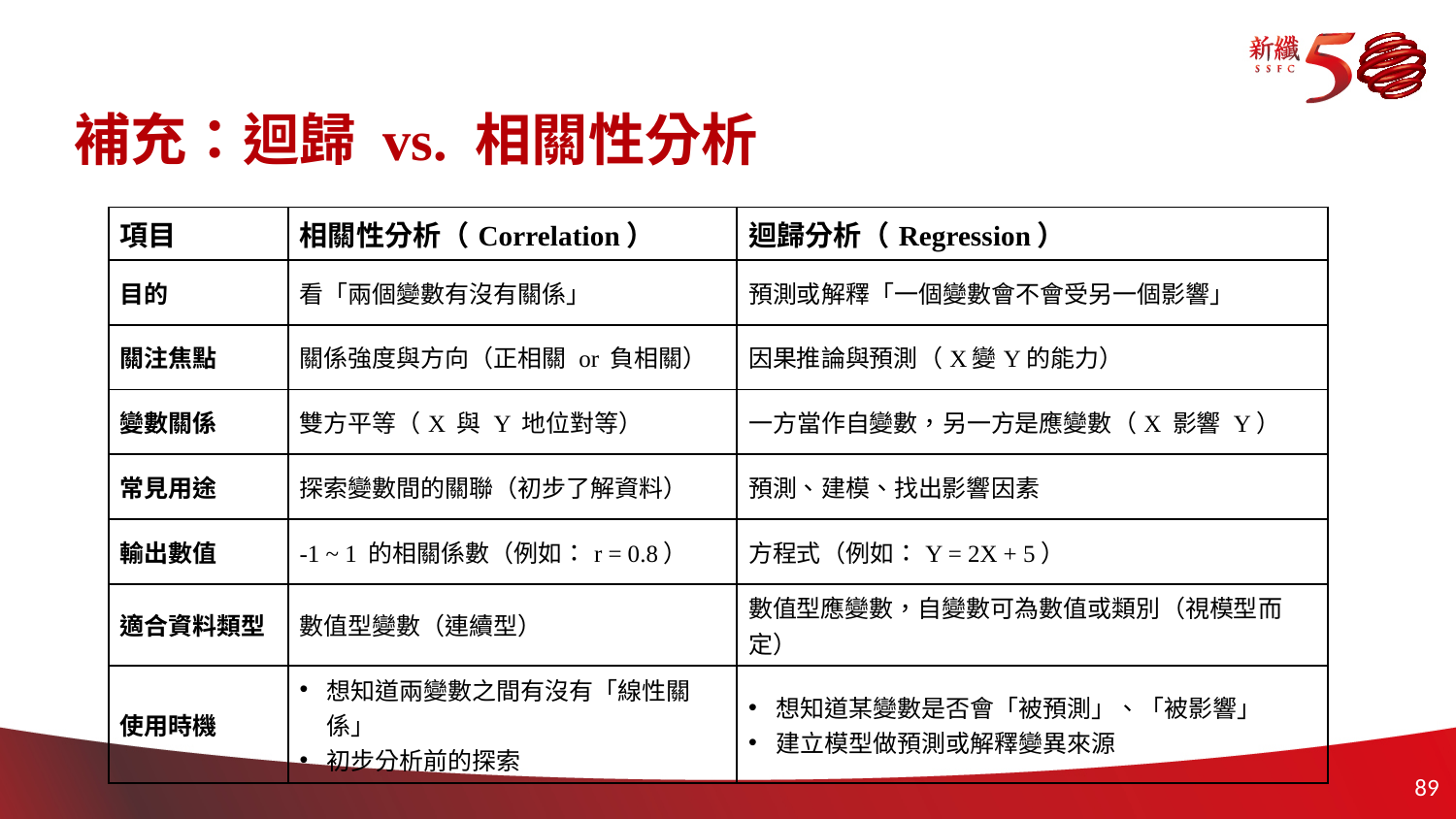

# 補充：迴歸 vs. 相關性分析

| 項目 | 相關性分析（Correlation） | 迴歸分析（Regression） |
| --- | --- | --- |
| 目的 | 看「兩個變數有沒有關係」 | 預測或解釋「一個變數會不會受另一個影響」 |
| 關注焦點 | 關係強度與方向（正相關 or 負相關） | 因果推論與預測（X變Y的能力） |
| 變數關係 | 雙方平等（X 與 Y 地位對等） | 一方當作自變數，另一方是應變數（X 影響 Y） |
| 常見用途 | 探索變數間的關聯（初步了解資料） | 預測、建模、找出影響因素 |
| 輸出數值 | -1 ~ 1 的相關係數（例如：r = 0.8） | 方程式（例如：Y = 2X + 5） |
| 適合資料類型 | 數值型變數（連續型） | 數值型應變數，自變數可為數值或類別（視模型而定） |
| 使用時機 | 想知道兩變數之間有沒有「線性關係」 初步分析前的探索 | 想知道某變數是否會「被預測」、「被影響」 建立模型做預測或解釋變異來源 |
89